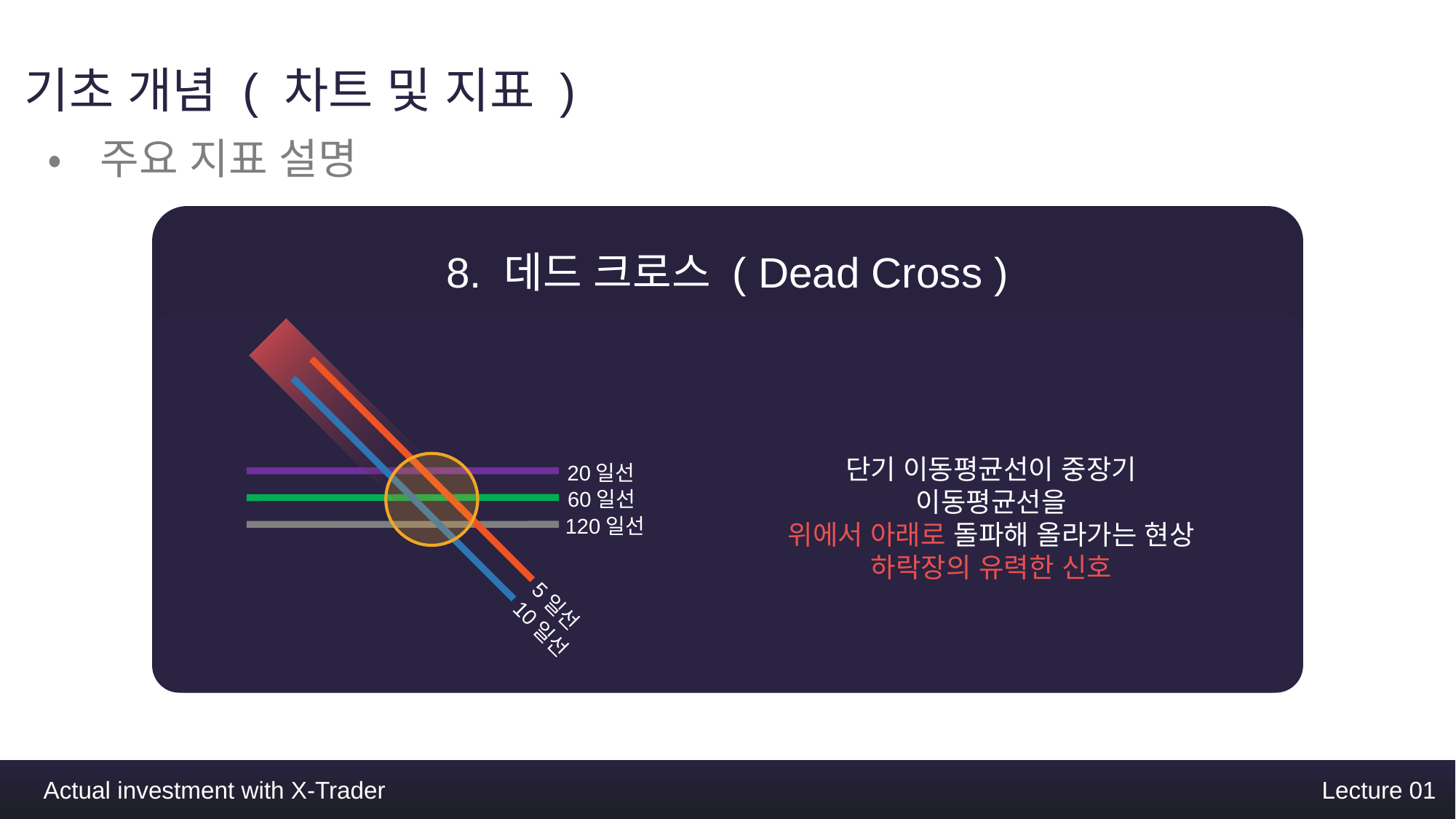

기초 개념 ( 차트 및 지표 )
•주요 지표 설명

8. 데드 크로스 ( Dead Cross )

5일선
10일선
20일선
60일선
120일선

단기 이동평균선이 중장기 이동평균선을
위에서 아래로 돌파해 올라가는 현상
하락장의 유력한 신호

Actual investment with X-Trader
Lecture 01